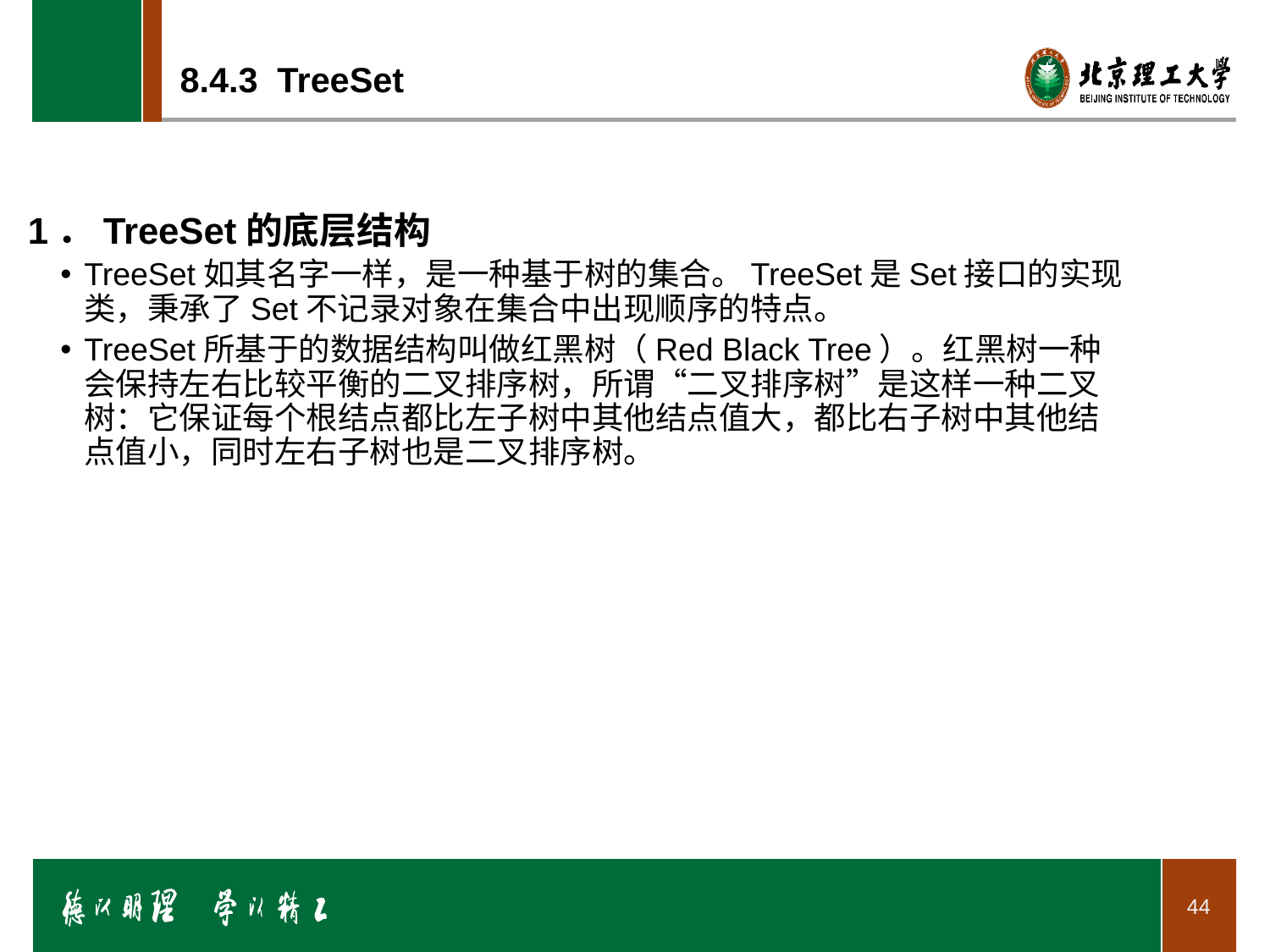

# 8.4.3  TreeSet
1．TreeSet的底层结构
TreeSet如其名字一样，是一种基于树的集合。TreeSet是Set接口的实现类，秉承了Set不记录对象在集合中出现顺序的特点。
TreeSet所基于的数据结构叫做红黑树（Red Black Tree）。红黑树一种会保持左右比较平衡的二叉排序树，所谓“二叉排序树”是这样一种二叉树：它保证每个根结点都比左子树中其他结点值大，都比右子树中其他结点值小，同时左右子树也是二叉排序树。